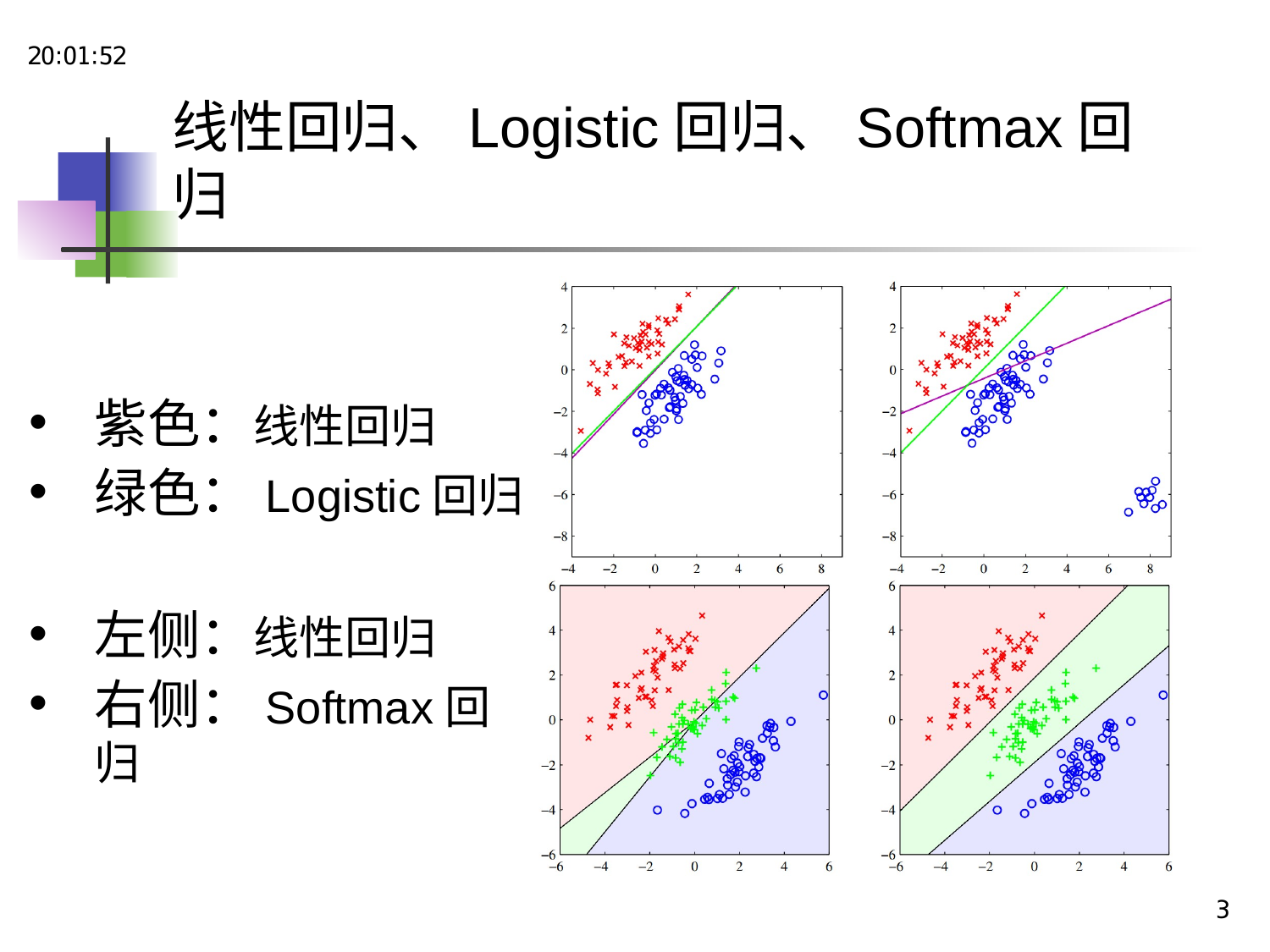

20:01:52
# 线性回归、Logistic回归、Softmax回归

紫色：线性回归
绿色：Logistic回归

左侧：线性回归
右侧：Softmax回归

3